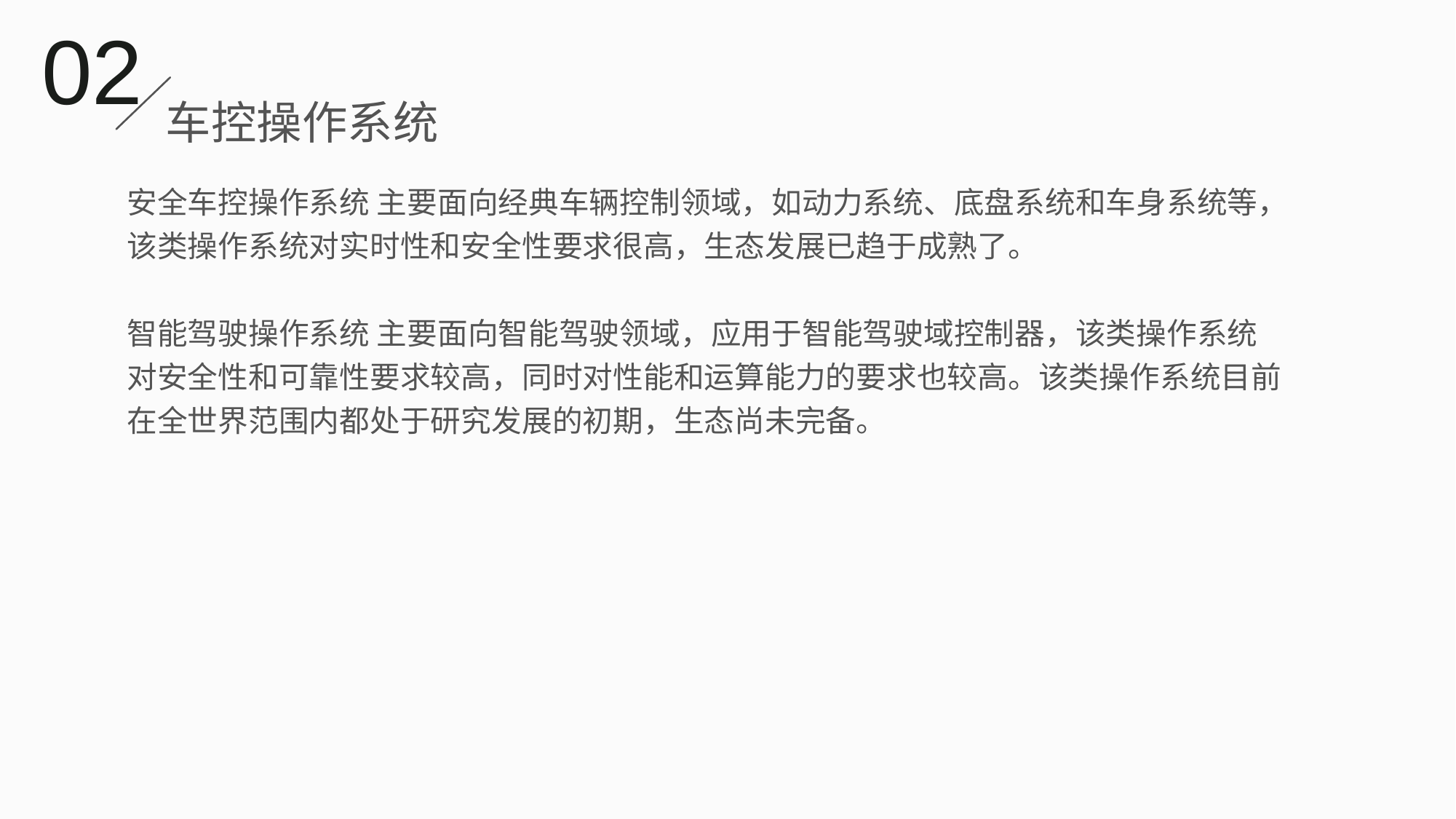

02
车控操作系统
安全车控操作系统 主要面向经典车辆控制领域，如动力系统、底盘系统和车身系统等，该类操作系统对实时性和安全性要求很高，生态发展已趋于成熟了。

智能驾驶操作系统 主要面向智能驾驶领域，应用于智能驾驶域控制器，该类操作系统对安全性和可靠性要求较高，同时对性能和运算能力的要求也较高。该类操作系统目前在全世界范围内都处于研究发展的初期，生态尚未完备。